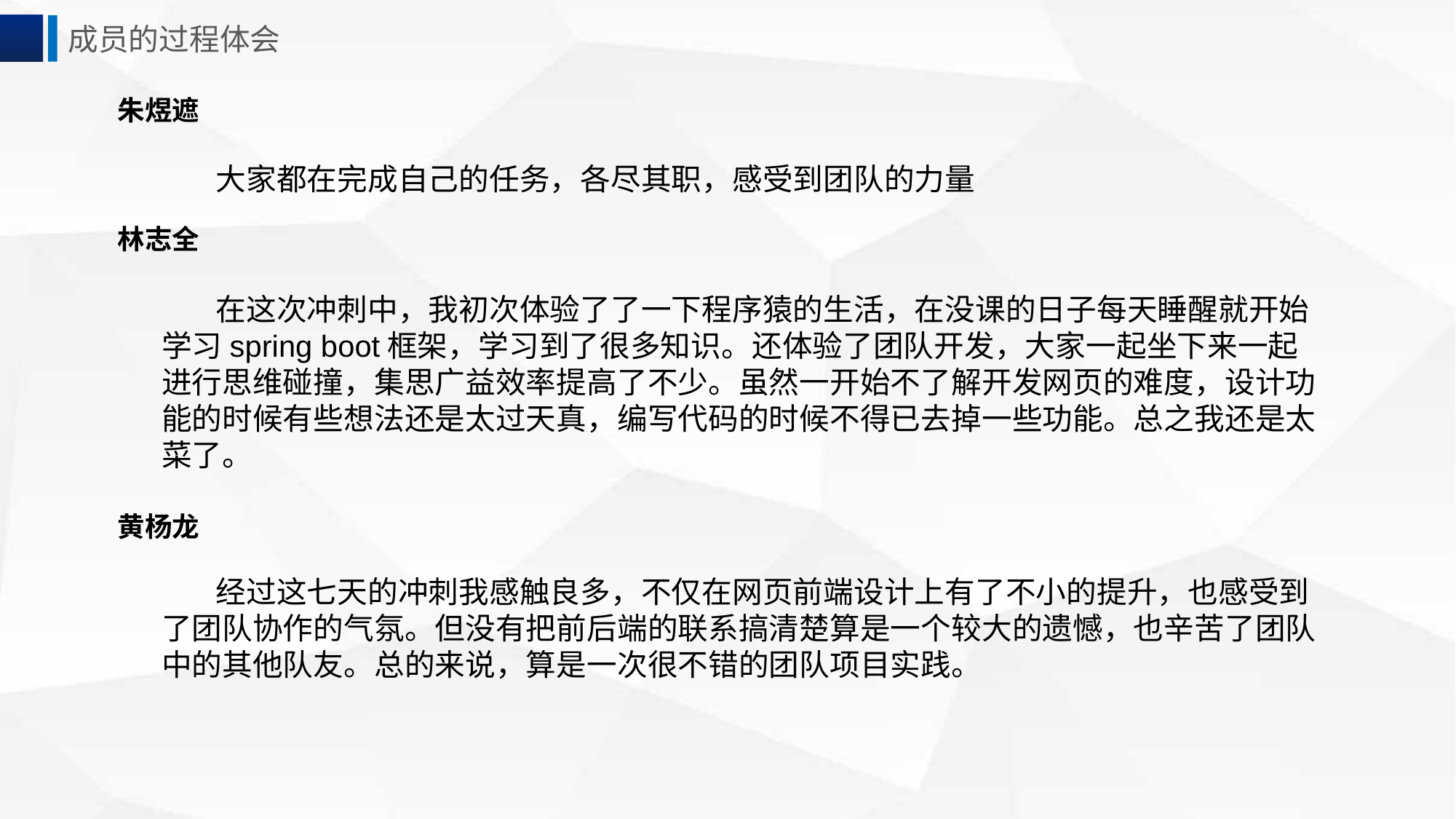

成员的过程体会

朱煜遮
       大家都在完成自己的任务，各尽其职，感受到团队的力量
林志全
       在这次冲刺中，我初次体验了了一下程序猿的生活，在没课的日子每天睡醒就开始学习spring boot框架，学习到了很多知识。还体验了团队开发，大家一起坐下来一起进行思维碰撞，集思广益效率提高了不少。虽然一开始不了解开发网页的难度，设计功能的时候有些想法还是太过天真，编写代码的时候不得已去掉一些功能。总之我还是太菜了。
黄杨龙
       经过这七天的冲刺我感触良多，不仅在网页前端设计上有了不小的提升，也感受到了团队协作的气氛。但没有把前后端的联系搞清楚算是一个较大的遗憾，也辛苦了团队中的其他队友。总的来说，算是一次很不错的团队项目实践。